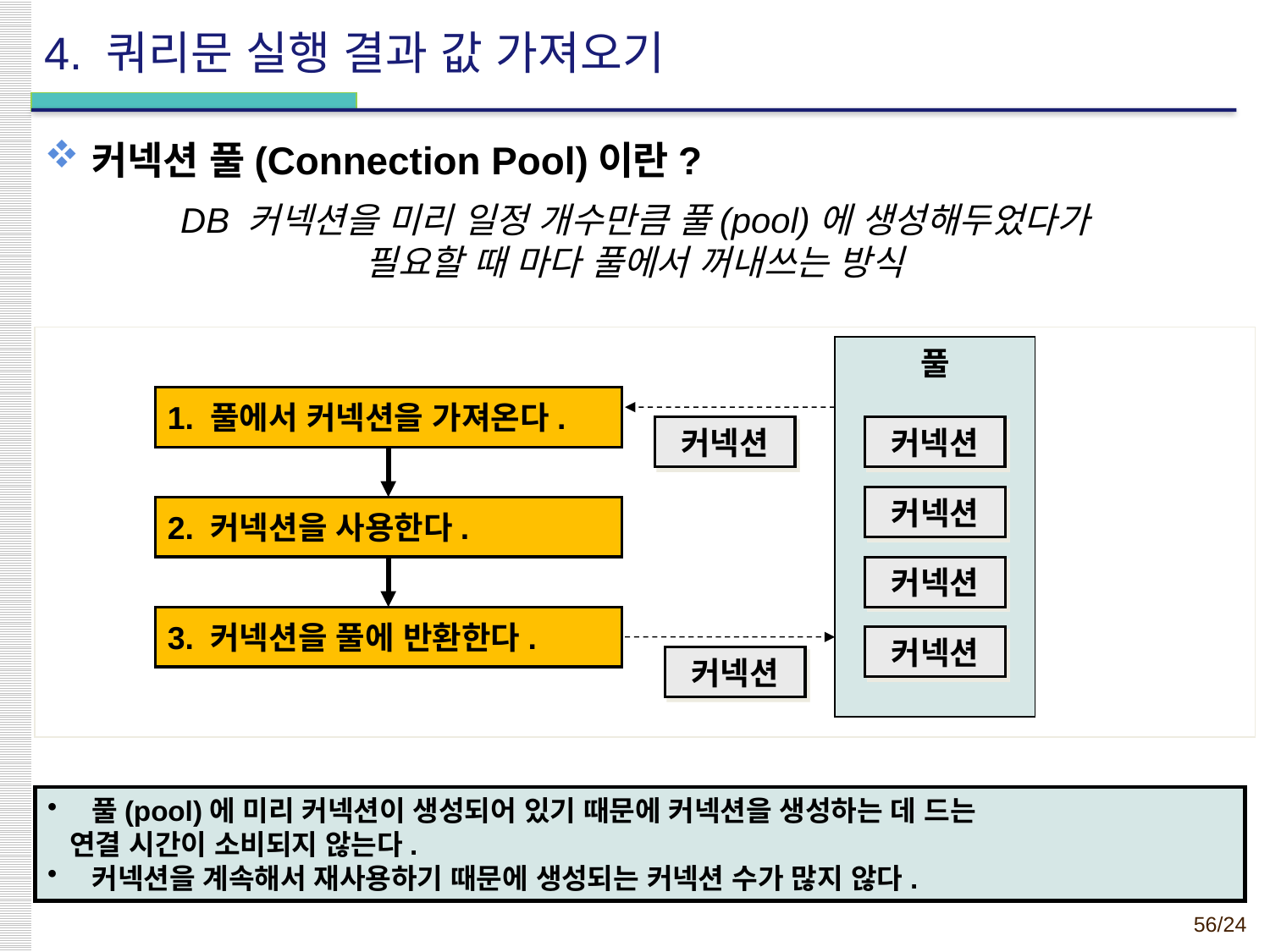

# 4. 쿼리문 실행 결과 값 가져오기
커넥션 풀(Connection Pool)이란?

DB 커넥션을 미리 일정 개수만큼 풀(pool)에 생성해두었다가
필요할 때 마다 풀에서 꺼내쓰는 방식

풀
1. 풀에서 커넥션을 가져온다.

커넥션
커넥션
커넥션
2. 커넥션을 사용한다.
커넥션
3. 커넥션을 풀에 반환한다.
커넥션

커넥션
 풀(pool)에 미리 커넥션이 생성되어 있기 때문에 커넥션을 생성하는 데 드는
  연결 시간이 소비되지 않는다.
 커넥션을 계속해서 재사용하기 때문에 생성되는 커넥션 수가 많지 않다.
56
JSP 2.0 Programming